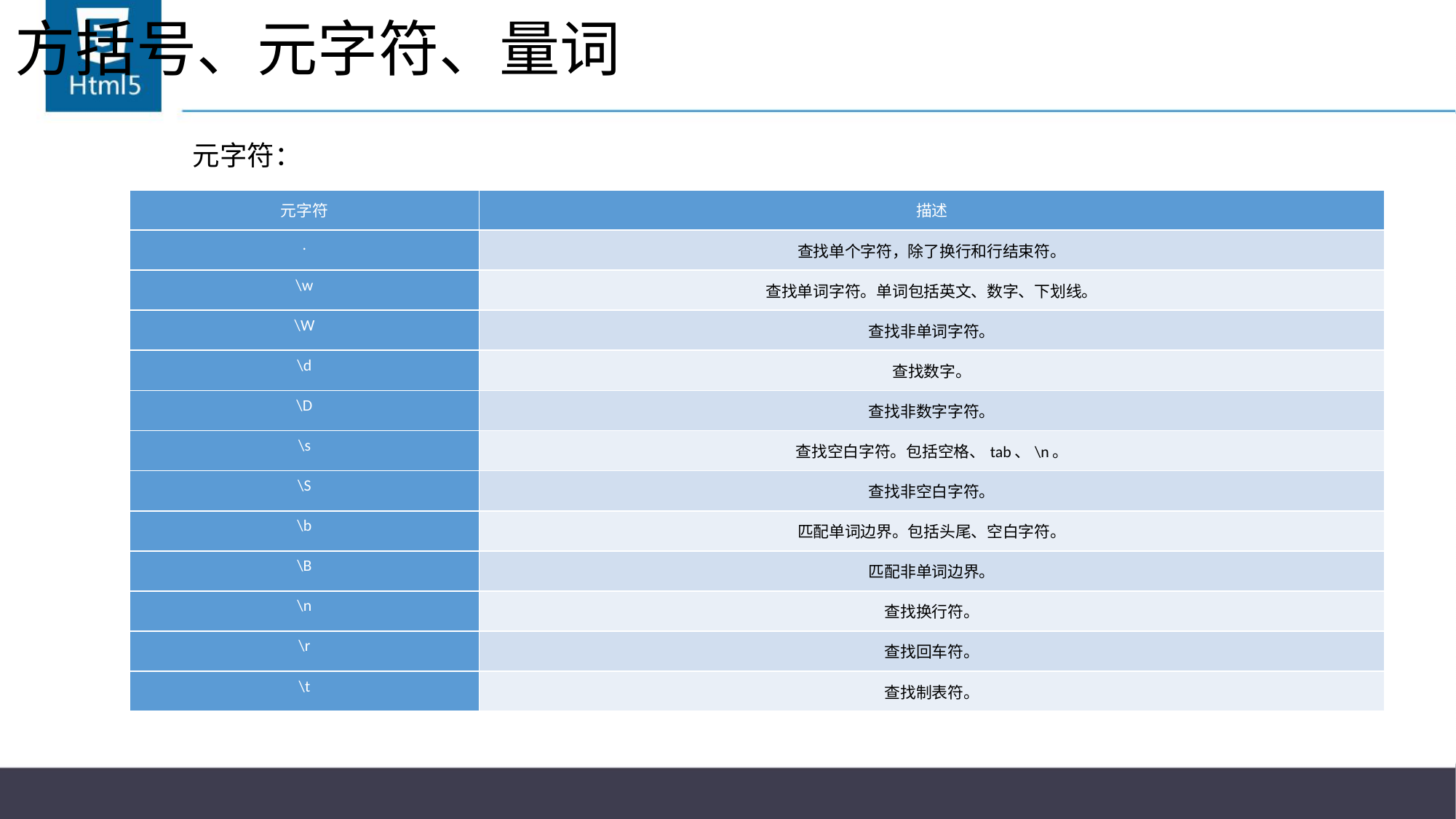

# 方括号、元字符、量词
元字符：
| 元字符 | 描述 |
| --- | --- |
| . | 查找单个字符，除了换行和行结束符。 |
| \w | 查找单词字符。单词包括英文、数字、下划线。 |
| \W | 查找非单词字符。 |
| \d | 查找数字。 |
| \D | 查找非数字字符。 |
| \s | 查找空白字符。包括空格、tab、\n。 |
| \S | 查找非空白字符。 |
| \b | 匹配单词边界。包括头尾、空白字符。 |
| \B | 匹配非单词边界。 |
| \n | 查找换行符。 |
| \r | 查找回车符。 |
| \t | 查找制表符。 |